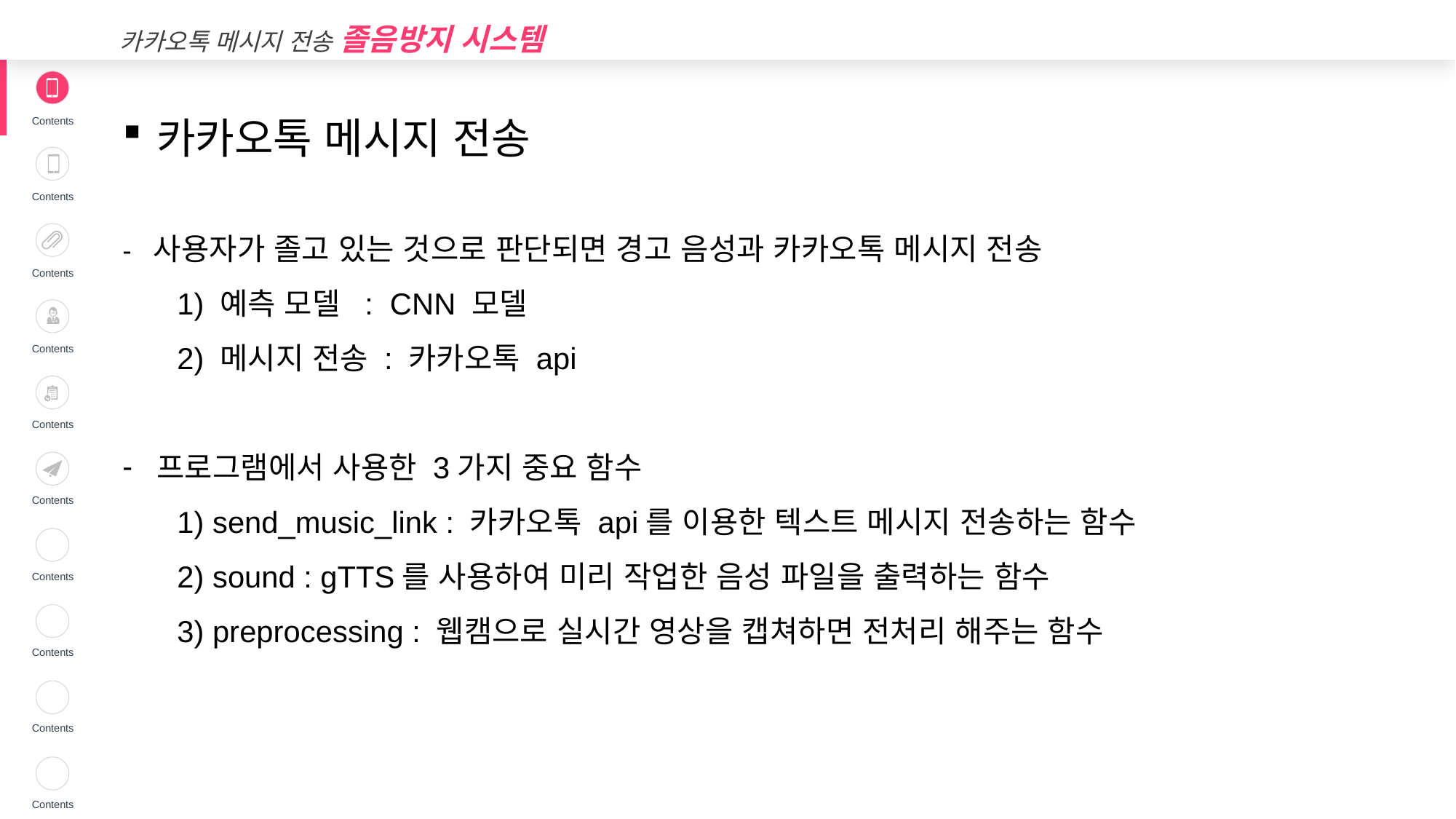

카카오톡 메시지 전송 졸음방지 시스템
|  | Contents |
| --- | --- |
|  | Contents |
|  | Contents |
|  | Contents |
|  | Contents |
|  | Contents |
|  | Contents |
|  | Contents |
|  | Contents |
|  | Contents |

카카오톡 메시지 전송

-  사용자가 졸고 있는 것으로 판단되면 경고 음성과 카카오톡 메시지 전송
1) 예측 모델  :  CNN 모델
2) 메시지 전송 : 카카오톡 api

프로그램에서 사용한 3가지 중요 함수
1) send_music_link : 카카오톡 api를 이용한 텍스트 메시지 전송하는 함수
2) sound : gTTS를 사용하여 미리 작업한 음성 파일을 출력하는 함수
3) preprocessing : 웹캠으로 실시간 영상을 캡쳐하면 전처리 해주는 함수